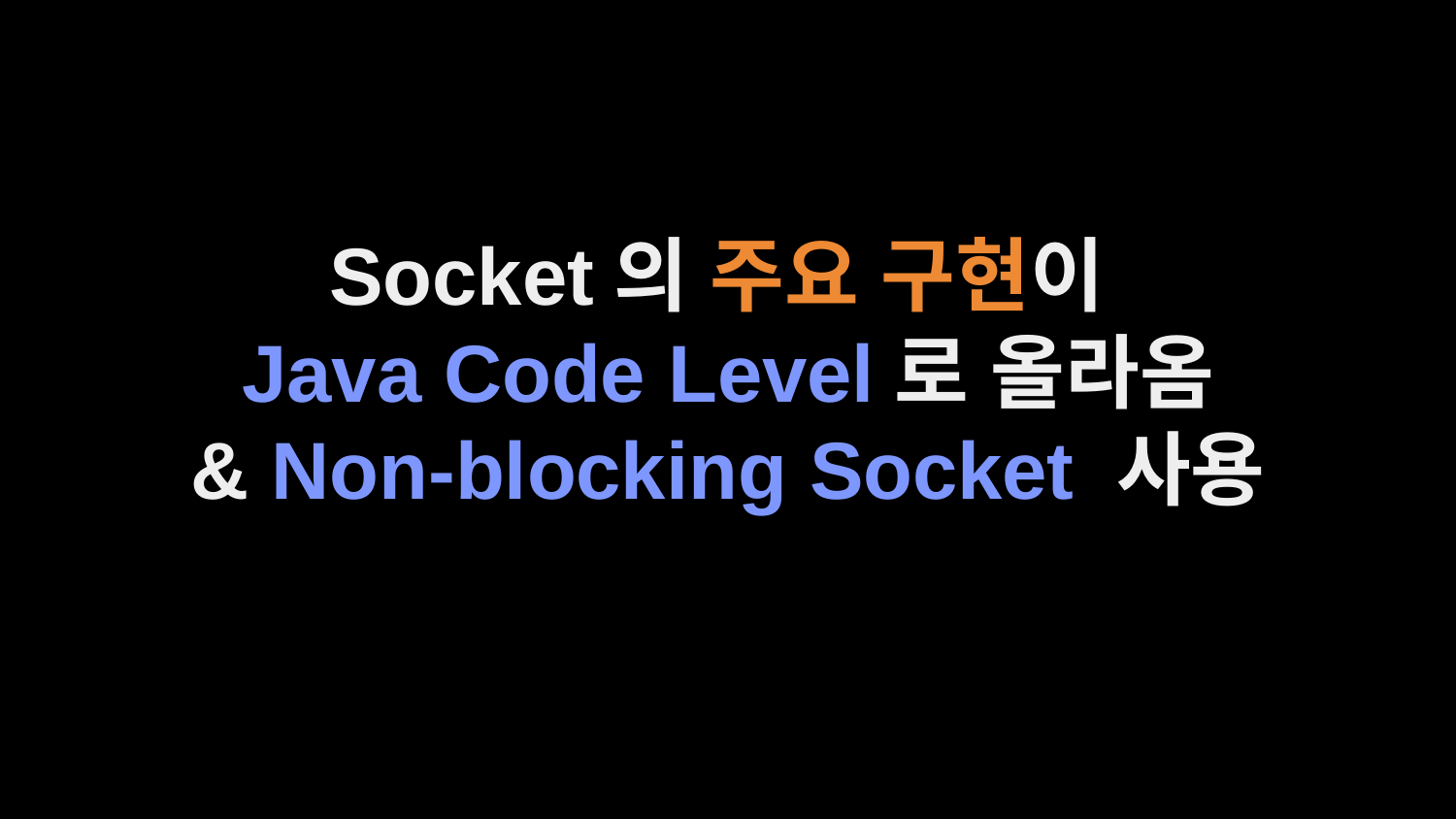

Socket의 주요 구현이
Java Code Level로 올라옴
& Non-blocking Socket 사용